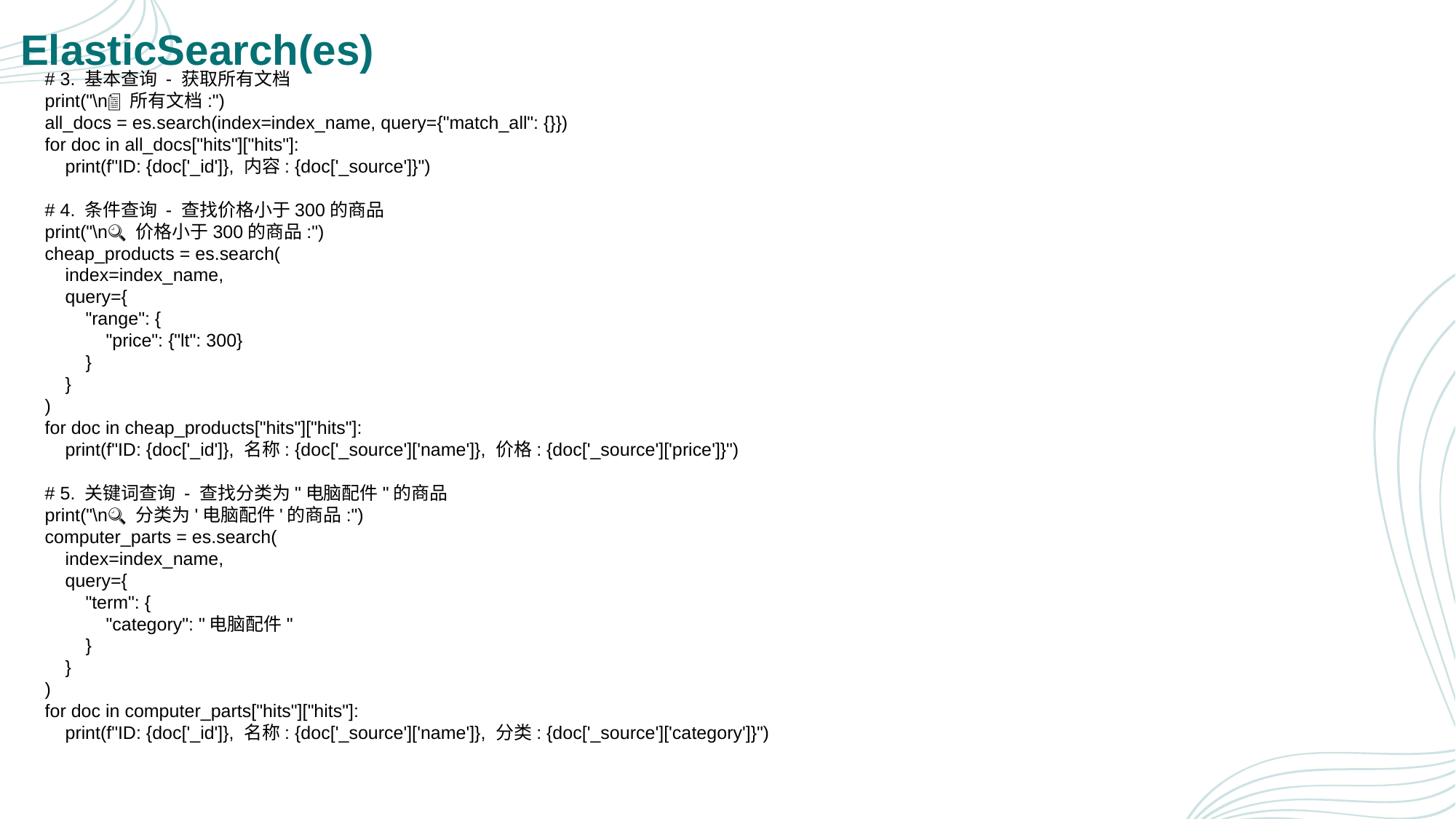

# ElasticSearch(es)
# 3. 基本查询 - 获取所有文档
print("\n📄 所有文档:")
all_docs = es.search(index=index_name, query={"match_all": {}})
for doc in all_docs["hits"]["hits"]:
    print(f"ID: {doc['_id']}, 内容: {doc['_source']}")

# 4. 条件查询 - 查找价格小于300的商品
print("\n🔍 价格小于300的商品:")
cheap_products = es.search(
    index=index_name,
    query={
        "range": {
            "price": {"lt": 300}
        }
    }
)
for doc in cheap_products["hits"]["hits"]:
    print(f"ID: {doc['_id']}, 名称: {doc['_source']['name']}, 价格: {doc['_source']['price']}")

# 5. 关键词查询 - 查找分类为"电脑配件"的商品
print("\n🔍 分类为'电脑配件'的商品:")
computer_parts = es.search(
    index=index_name,
    query={
        "term": {
            "category": "电脑配件"
        }
    }
)
for doc in computer_parts["hits"]["hits"]:
    print(f"ID: {doc['_id']}, 名称: {doc['_source']['name']}, 分类: {doc['_source']['category']}")